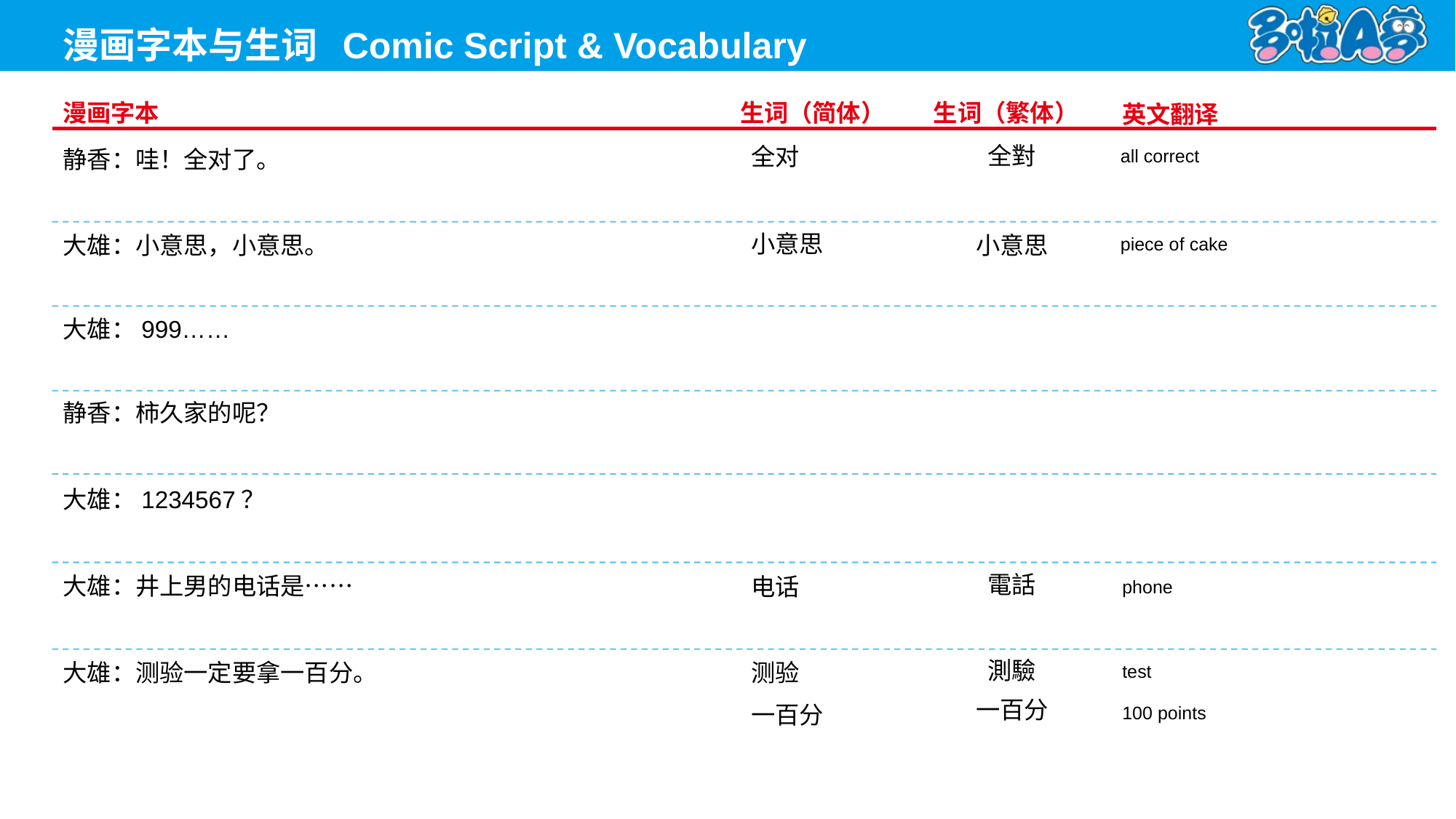

all correct
全對
全对
静香：哇！全对了。

piece of cake
小意思
小意思
大雄：小意思，小意思。

大雄：999……

静香：柿久家的呢？

大雄：1234567？

電話
phone
电话
大雄：井上男的电话是……

測驗
test
测验
大雄：测验一定要拿一百分。
一百分
100 points
一百分